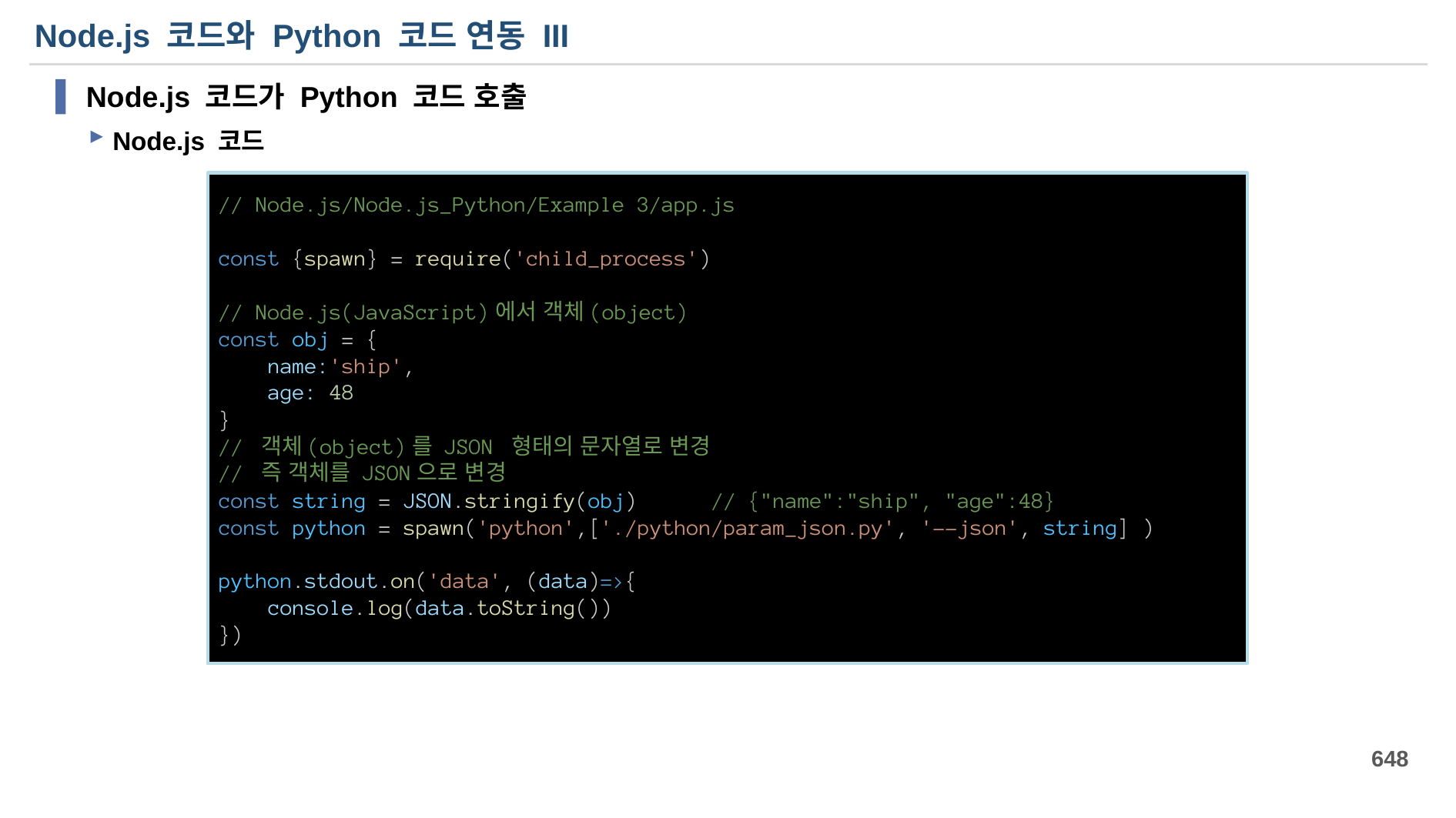

# Node.js 코드와 Python 코드 연동 III
Node.js 코드가 Python 코드 호출
Node.js 코드

// Node.js/Node.js_Python/Example 3/app.js
const {spawn} = require('child_process')
// Node.js(JavaScript)에서 객체(object)
const obj = {
    name:'ship',
    age: 48
}
// 객체(object)를 JSON 형태의 문자열로 변경
// 즉 객체를 JSON으로 변경
const string = JSON.stringify(obj)      // {"name":"ship", "age":48}
const python = spawn('python',['./python/param_json.py', '--json', string] )
python.stdout.on('data', (data)=>{
    console.log(data.toString())
})
648